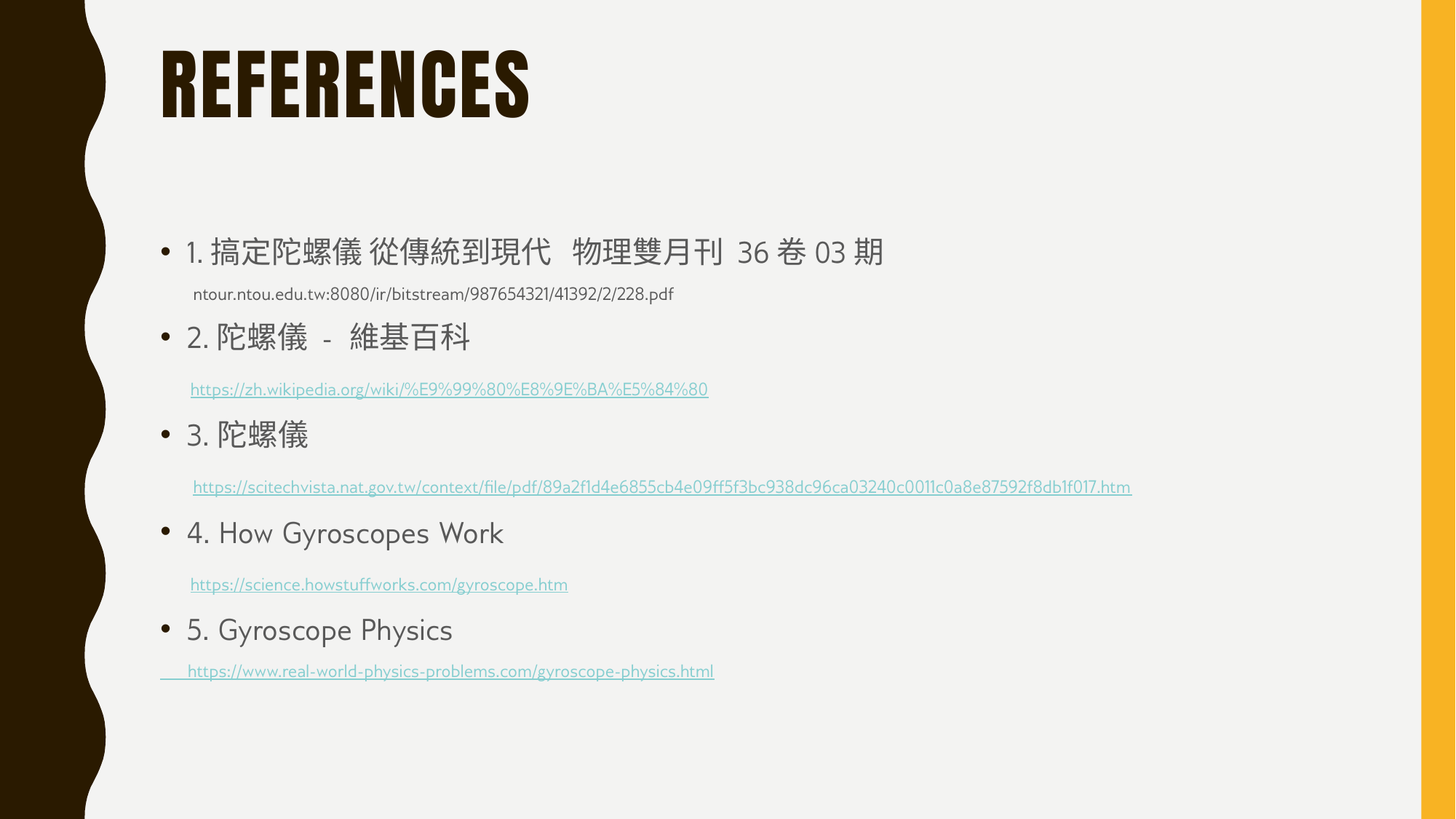

# references
1.搞定陀螺儀 從傳統到現代   物理雙月刊 36卷03期
      ntour.ntou.edu.tw:8080/ir/bitstream/987654321/41392/2/228.pdf
2.陀螺儀 - 維基百科
    https://zh.wikipedia.org/wiki/%E9%99%80%E8%9E%BA%E5%84%80
3.陀螺儀
    https://scitechvista.nat.gov.tw/context/file/pdf/89a2f1d4e6855cb4e09ff5f3bc938dc96ca03240c0011c0a8e87592f8db1f017.htm
4. How Gyroscopes Work
    https://science.howstuffworks.com/gyroscope.htm
5. Gyroscope Physics
     https://www.real-world-physics-problems.com/gyroscope-physics.html